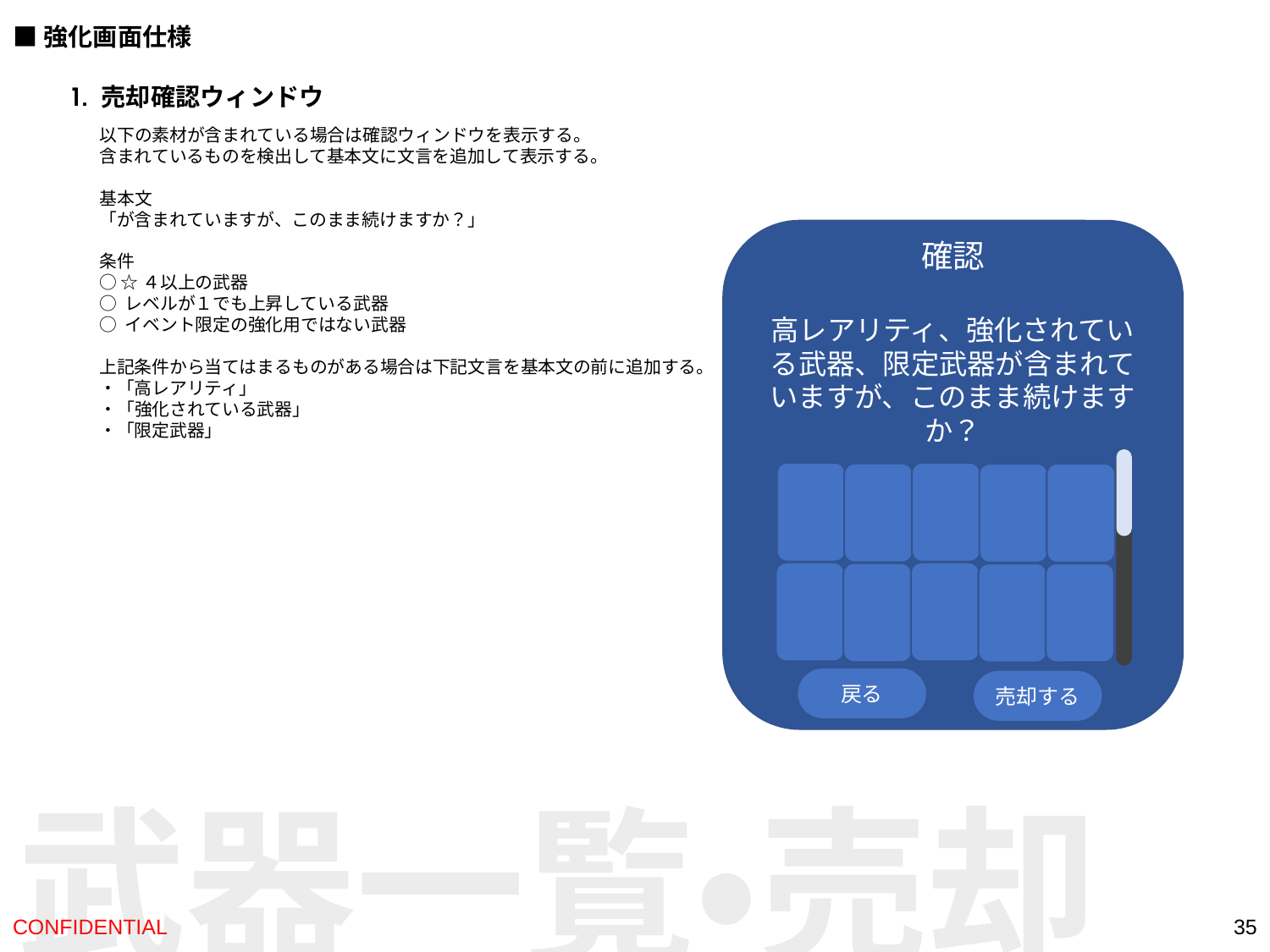

■強化画面仕様
1. 売却確認ウィンドウ
以下の素材が含まれている場合は確認ウィンドウを表示する。
含まれているものを検出して基本文に文言を追加して表示する。

基本文
「が含まれていますが、このまま続けますか？」

条件
○ ☆４以上の武器
○ レベルが１でも上昇している武器
○ イベント限定の強化用ではない武器

上記条件から当てはまるものがある場合は下記文言を基本文の前に追加する。
・「高レアリティ」
・「強化されている武器」
・「限定武器」

確認

高レアリティ、強化されている武器、限定武器が含まれていますが、このまま続けますか？

戻る
売却する
武器一覧・売却
35
CONFIDENTIAL